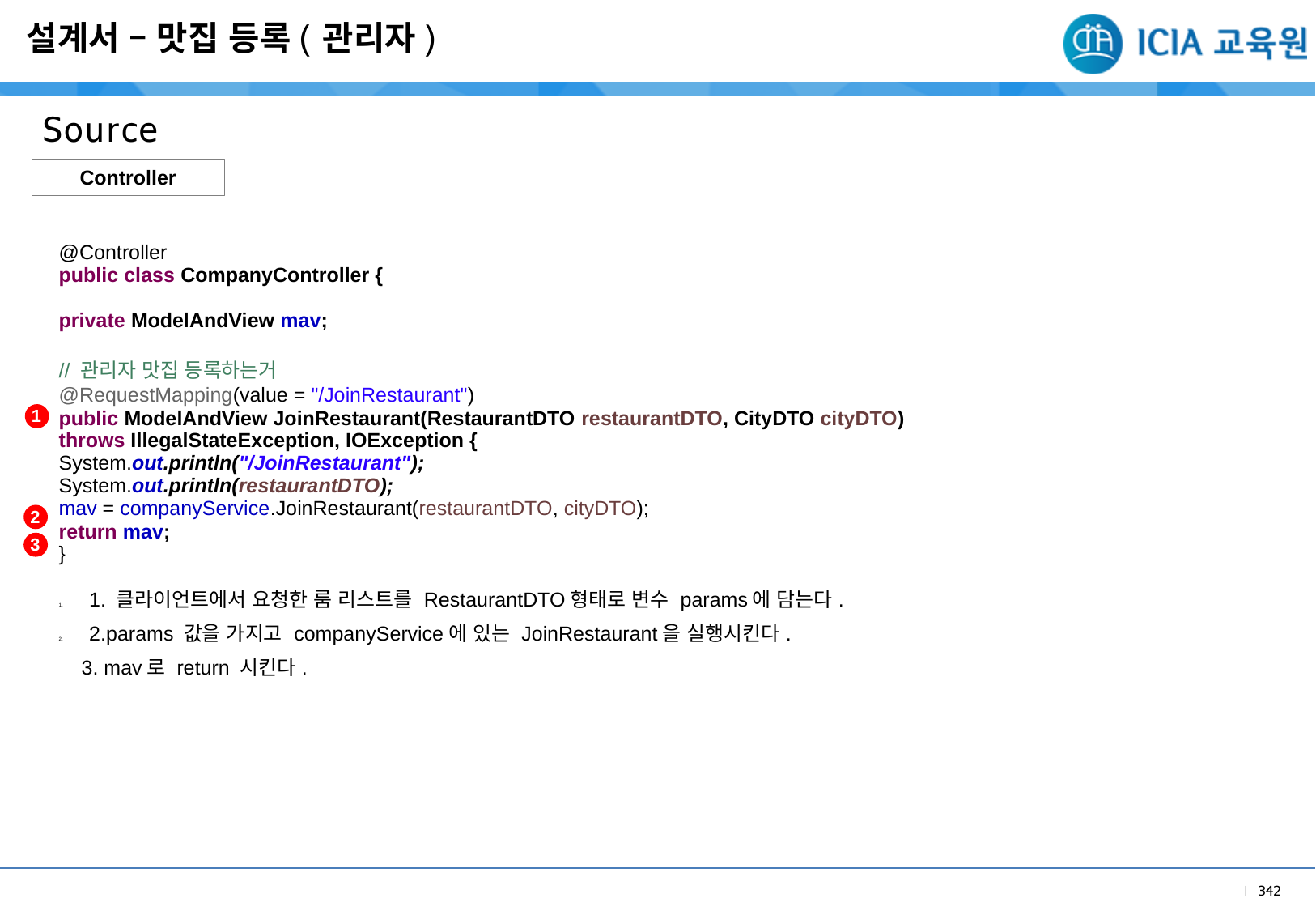

설계서 – 맛집 등록(관리자)
Source
Controller
| @Controller public class CompanyController { private ModelAndView mav; // 관리자 맛집 등록하는거 @RequestMapping(value = "/JoinRestaurant") public ModelAndView JoinRestaurant(RestaurantDTO restaurantDTO, CityDTO cityDTO) throws IllegalStateException, IOException { System.out.println("/JoinRestaurant"); System.out.println(restaurantDTO); mav = companyService.JoinRestaurant(restaurantDTO, cityDTO); return mav; } |
| --- |
| 1. 클라이언트에서 요청한 룸 리스트를 RestaurantDTO형태로 변수 params에 담는다. 2.params 값을 가지고 companyService에 있는 JoinRestaurant을 실행시킨다. 3. mav로 return 시킨다. |
1

2

3